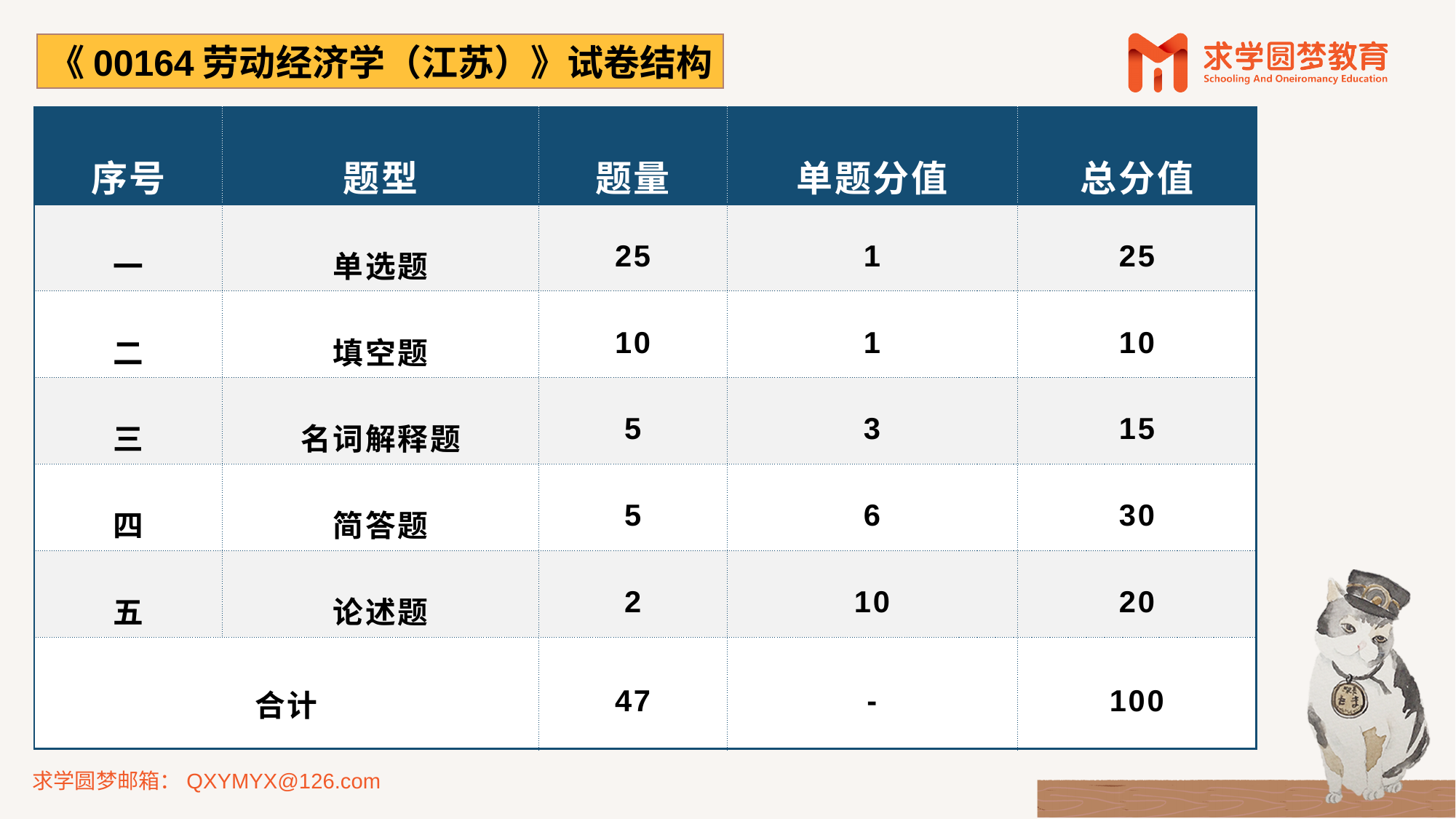

《00164劳动经济学（江苏）》试卷结构
| 序号 | 题型 | 题量 | 单题分值 | 总分值 |
| --- | --- | --- | --- | --- |
| 一 | 单选题 | 25 | 1 | 25 |
| 二 | 填空题 | 10 | 1 | 10 |
| 三 | 名词解释题 | 5 | 3 | 15 |
| 四 | 简答题 | 5 | 6 | 30 |
| 五 | 论述题 | 2 | 10 | 20 |
| 合计 |  | 47 | - | 100 |